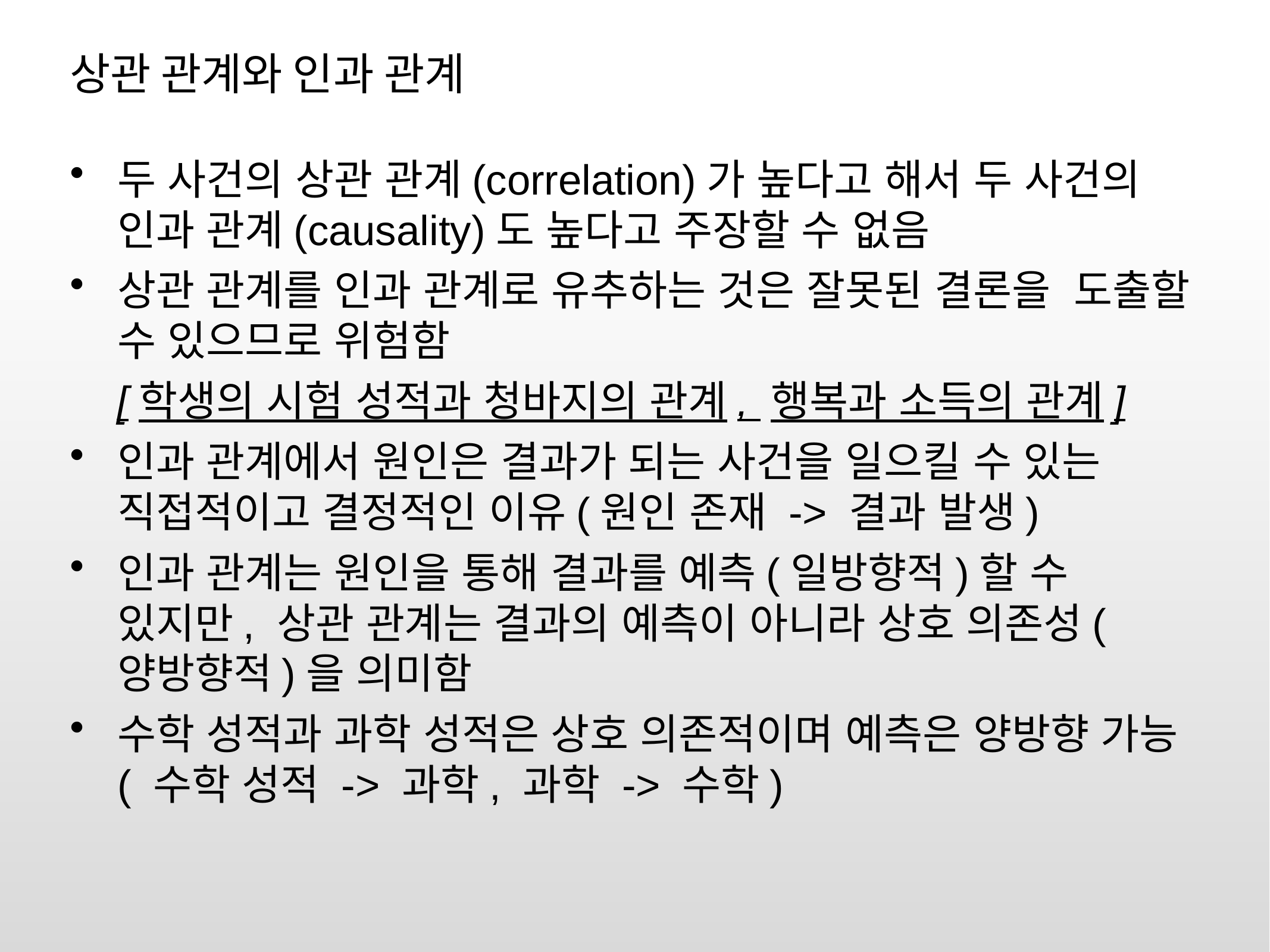

# 상관 관계와 인과 관계
두 사건의 상관 관계(correlation)가 높다고 해서 두 사건의 인과 관계(causality)도 높다고 주장할 수 없음
상관 관계를 인과 관계로 유추하는 것은 잘못된 결론을  도출할 수 있으므로 위험함
    [학생의 시험 성적과 청바지의 관계, 행복과 소득의 관계]
인과 관계에서 원인은 결과가 되는 사건을 일으킬 수 있는 직접적이고 결정적인 이유(원인 존재 -> 결과 발생)
인과 관계는 원인을 통해 결과를 예측(일방향적)할 수    있지만, 상관 관계는 결과의 예측이 아니라 상호 의존성(양방향적)을 의미함
수학 성적과 과학 성적은 상호 의존적이며 예측은 양방향 가능( 수학 성적 -> 과학, 과학 -> 수학)
231